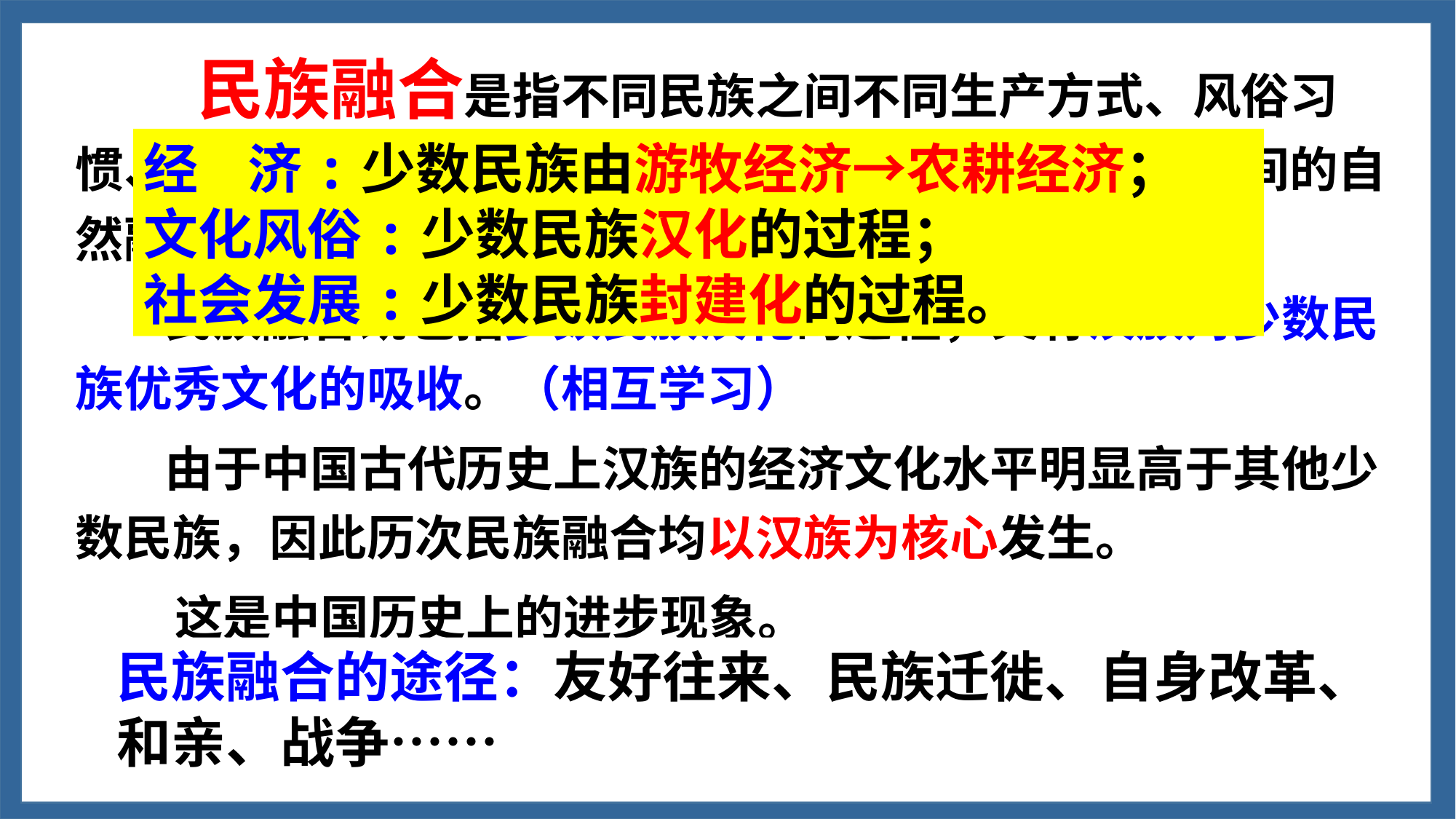

民族融合是指不同民族之间不同生产方式、风俗习惯、文化心理特征等方面的相互影响和渗透，是民族之间的自然融合。
       民族融合既包括少数民族汉化的过程，又有汉族对少数民族优秀文化的吸收。（相互学习）
       由于中国古代历史上汉族的经济文化水平明显高于其他少数民族，因此历次民族融合均以汉族为核心发生。
               这是中国历史上的进步现象。
经    济:少数民族由游牧经济→农耕经济；
文化风俗:少数民族汉化的过程；
社会发展:少数民族封建化的过程。
民族融合的途径：友好往来、民族迁徙、自身改革、和亲、战争……